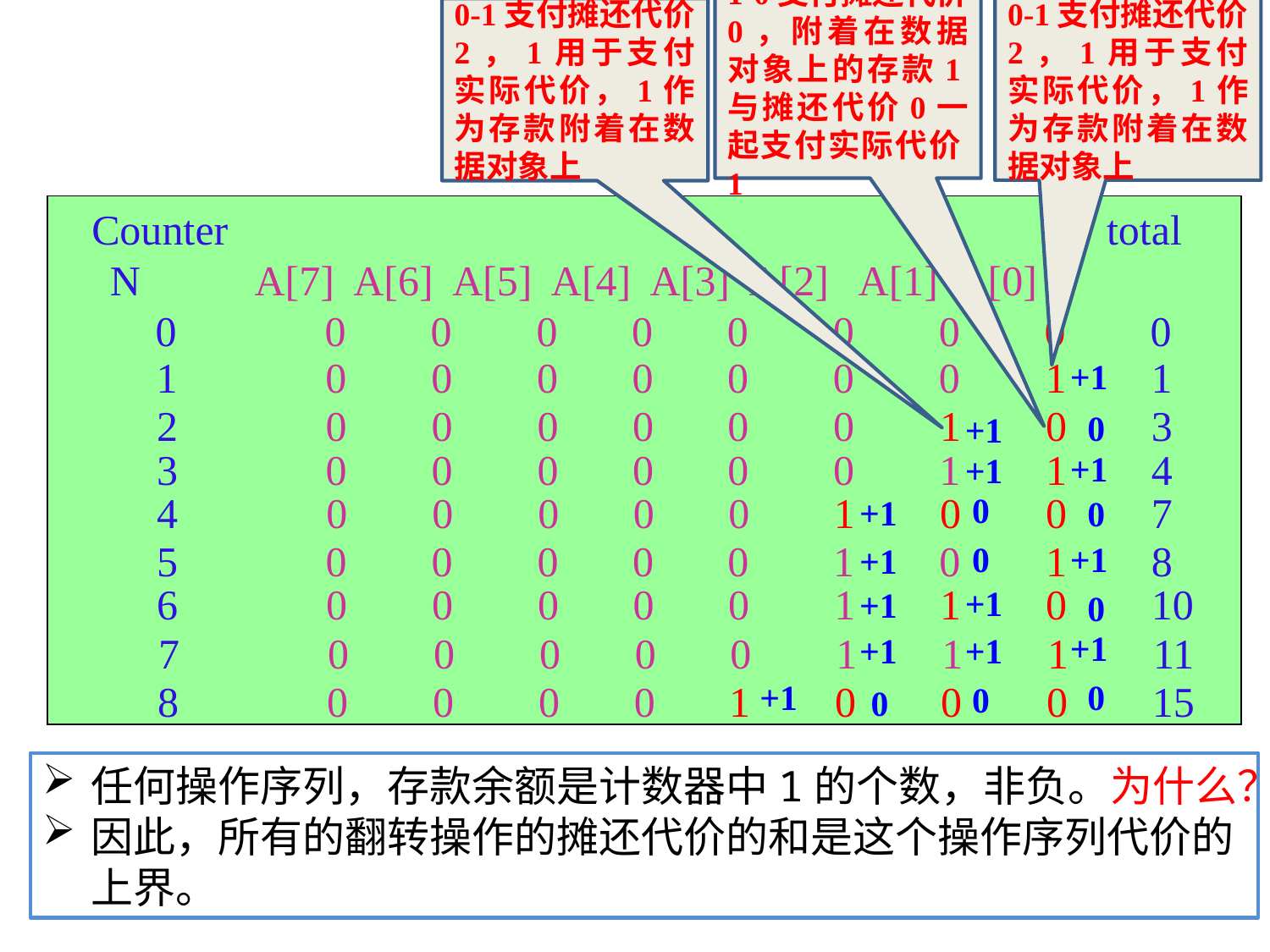

1-0支付摊还代价0，附着在数据对象上的存款1与摊还代价0一起支付实际代价1
0-1支付摊还代价2，1用于支付实际代价，1作为存款附着在数据对象上
0-1支付摊还代价2，1用于支付实际代价，1作为存款附着在数据对象上
      Counter                                                                                   total
  N           A[7]  A[6]  A[5]  A[4]  A[3]  A[2]   A[1]  A[0]
           0              0        0        0       0       0        0        0        0        0

1              0        0        0       0       0        0        0        1        1
+1
2              0        0        0       0       0        0        1        0        3
0
+1
3              0        0        0       0       0        0        1        1        4
+1
+1
4              0        0        0       0       0        1        0        0        7
0
+1
0
5              0        0        0       0       0        1        0        1        8
0
+1
+1
6              0        0        0       0       0        1        1        0        10
+1
+1
0
+1
7              0        0        0       0       0        1        1        1        11
+1
+1
8              0        0        0       0       1        0        0        0        15
0
+1
0
0
任何操作序列，存款余额是计数器中1的个数，非负。为什么？
因此，所有的翻转操作的摊还代价的和是这个操作序列代价的上界。